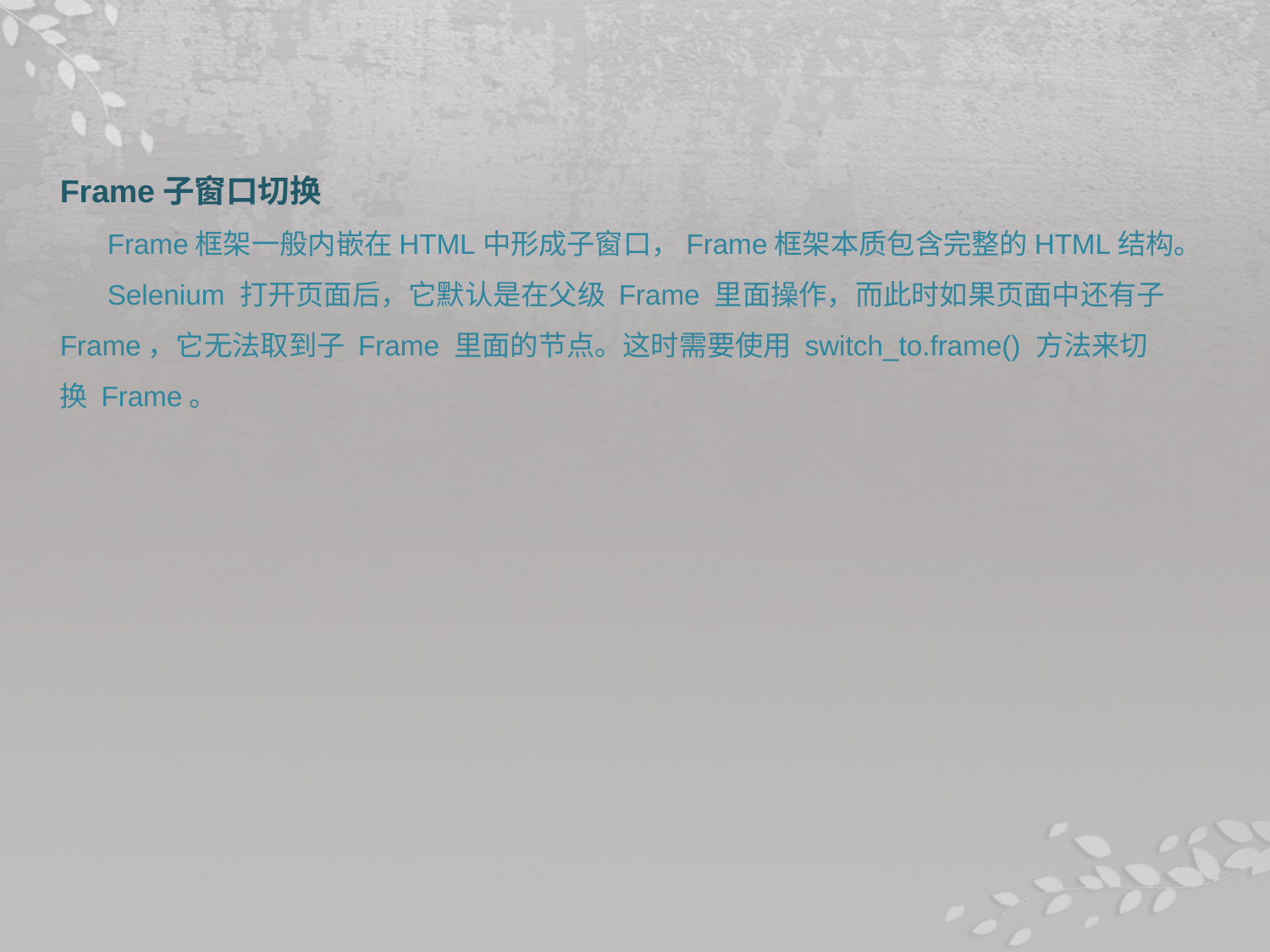

Frame子窗口切换
Frame框架一般内嵌在HTML中形成子窗口，Frame框架本质包含完整的HTML结构。
Selenium 打开页面后，它默认是在父级 Frame 里面操作，而此时如果页面中还有子 Frame，它无法取到子 Frame 里面的节点。这时需要使用 switch_to.frame() 方法来切换 Frame。